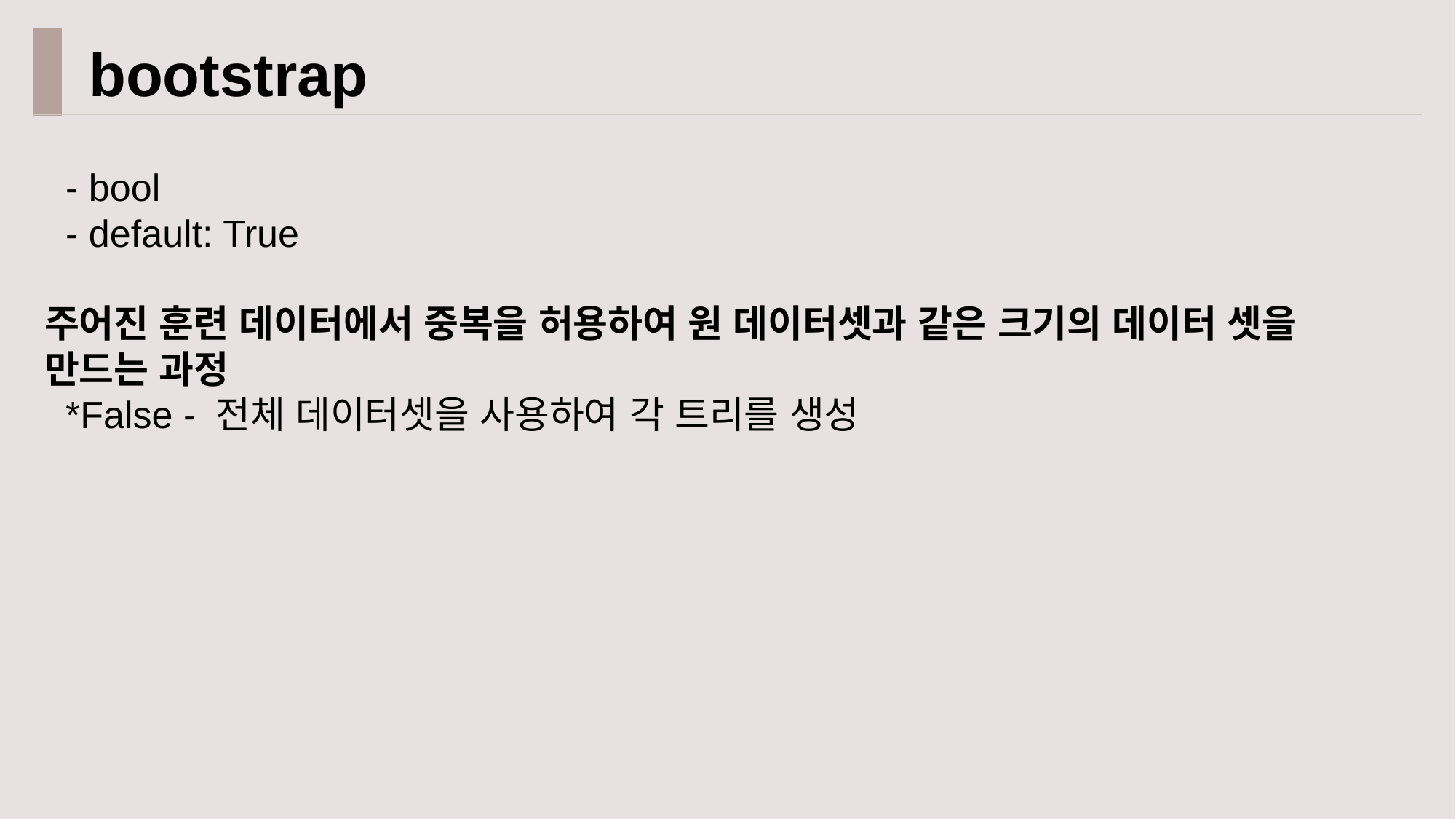

bootstrap
  - bool
  - default: True

주어진 훈련 데이터에서 중복을 허용하여 원 데이터셋과 같은 크기의 데이터 셋을 만드는 과정
  *False - 전체 데이터셋을 사용하여 각 트리를 생성